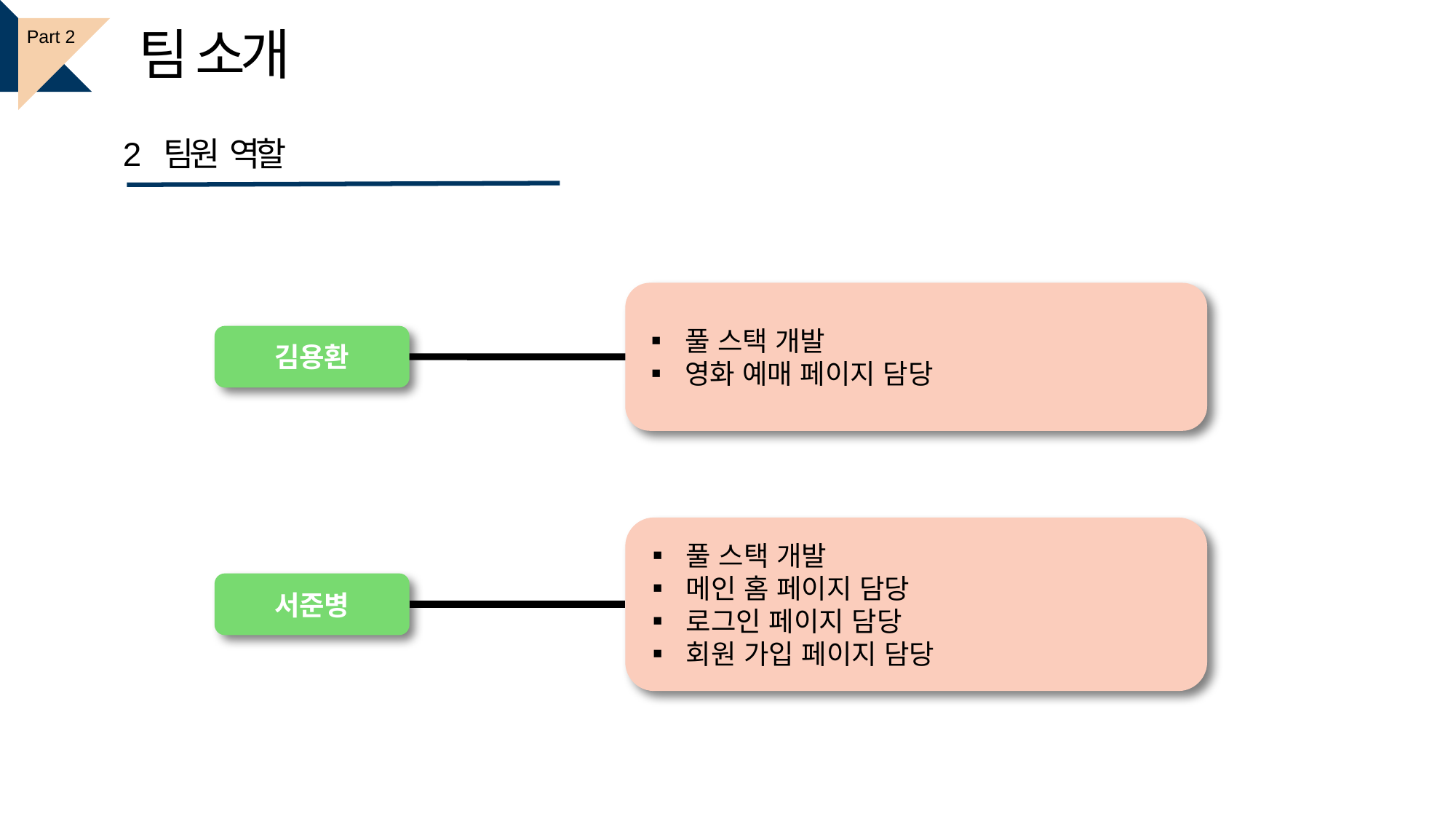

팀 소개

Part 2
2   팀원   역할
▪ 풀 스택 개발
▪ 영화 예매 페이지 담당
김용환
▪ 풀 스택 개발
▪ 메인 홈 페이지 담당
▪ 로그인 페이지 담당
▪ 회원 가입 페이지 담당
서준병